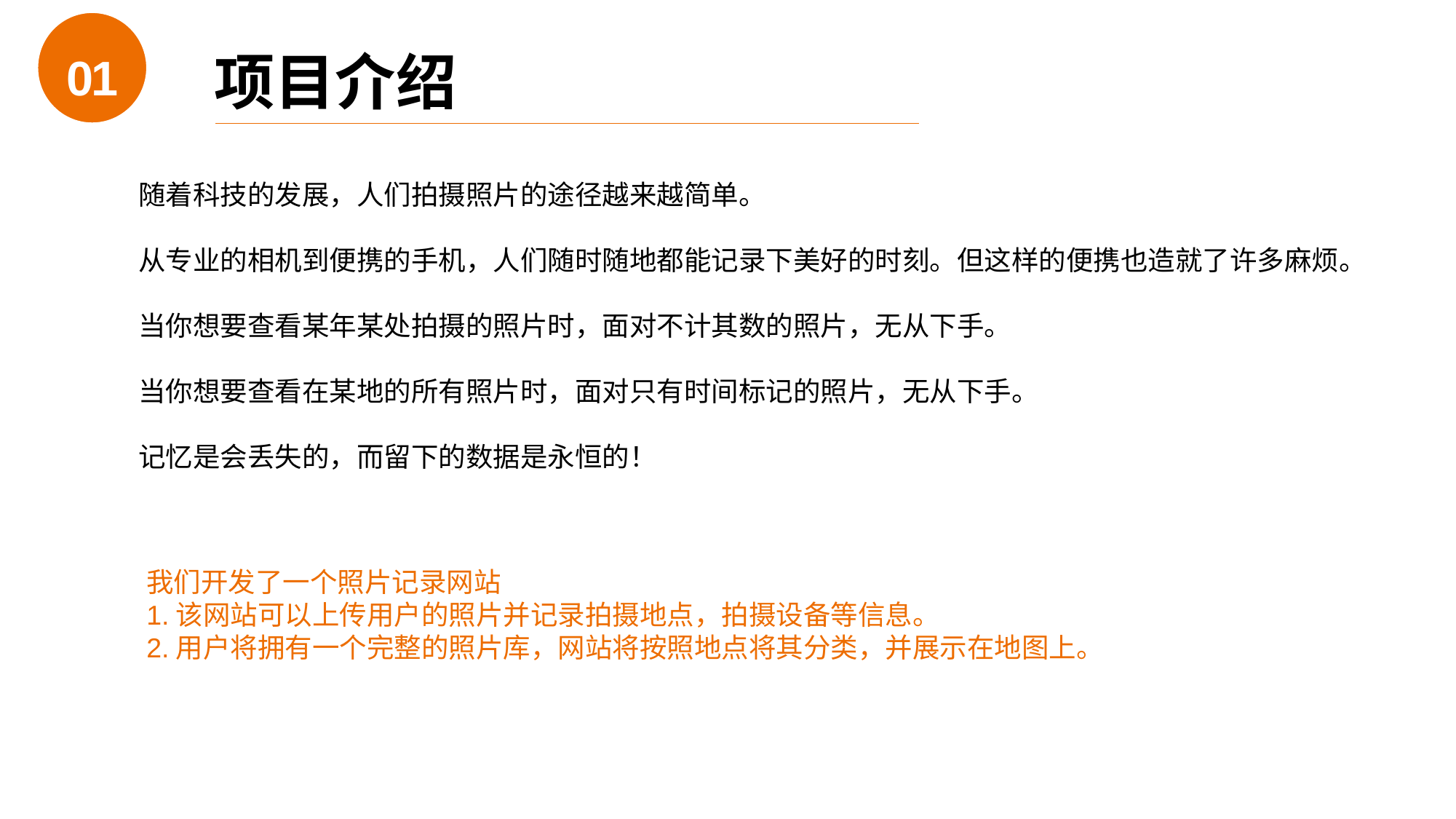

项目介绍
01
随着科技的发展，人们拍摄照片的途径越来越简单。

从专业的相机到便携的手机，人们随时随地都能记录下美好的时刻。但这样的便携也造就了许多麻烦。
当你想要查看某年某处拍摄的照片时，面对不计其数的照片，无从下手。
当你想要查看在某地的所有照片时，面对只有时间标记的照片，无从下手。
记忆是会丢失的，而留下的数据是永恒的！
01
我们开发了一个照片记录网站
1.该网站可以上传用户的照片并记录拍摄地点，拍摄设备等信息。
2.用户将拥有一个完整的照片库，网站将按照地点将其分类，并展示在地图上。